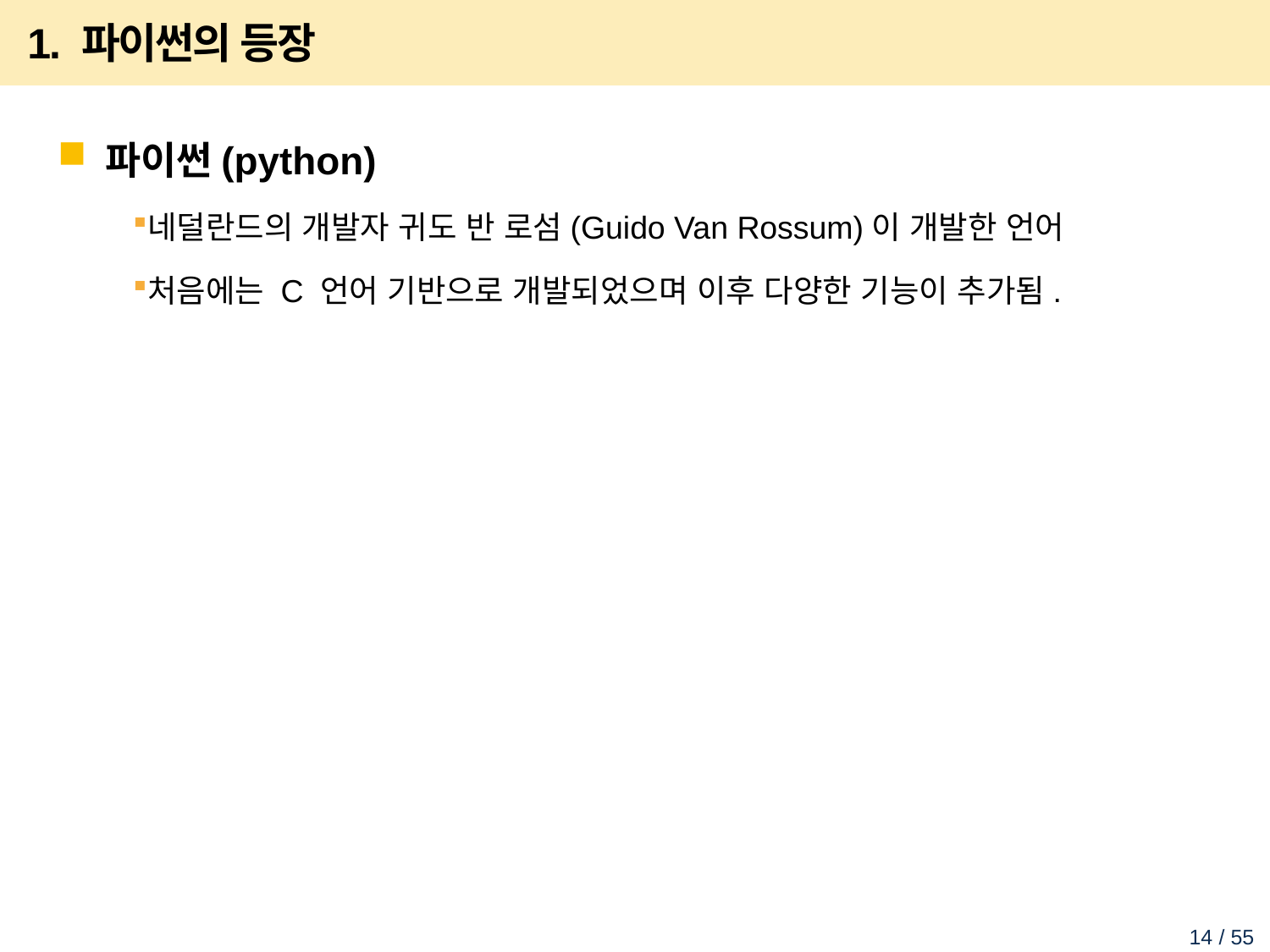

# 1. 파이썬의 등장
파이썬(python)
네덜란드의 개발자 귀도 반 로섬(Guido Van Rossum)이 개발한 언어
처음에는 C 언어 기반으로 개발되었으며 이후 다양한 기능이 추가됨.